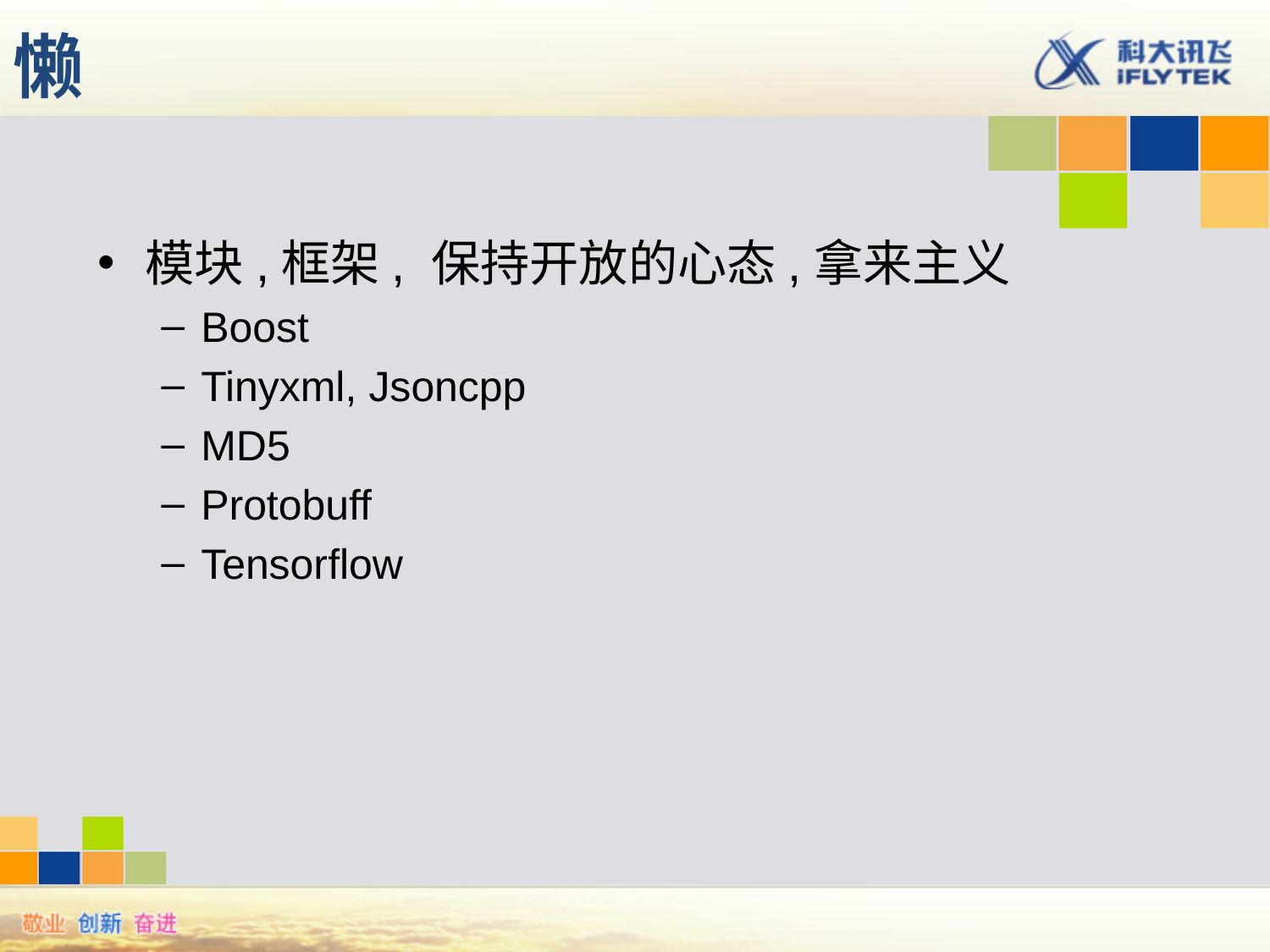

# 懒
模块,框架, 保持开放的心态,拿来主义
Boost
Tinyxml, Jsoncpp
MD5
Protobuff
Tensorflow